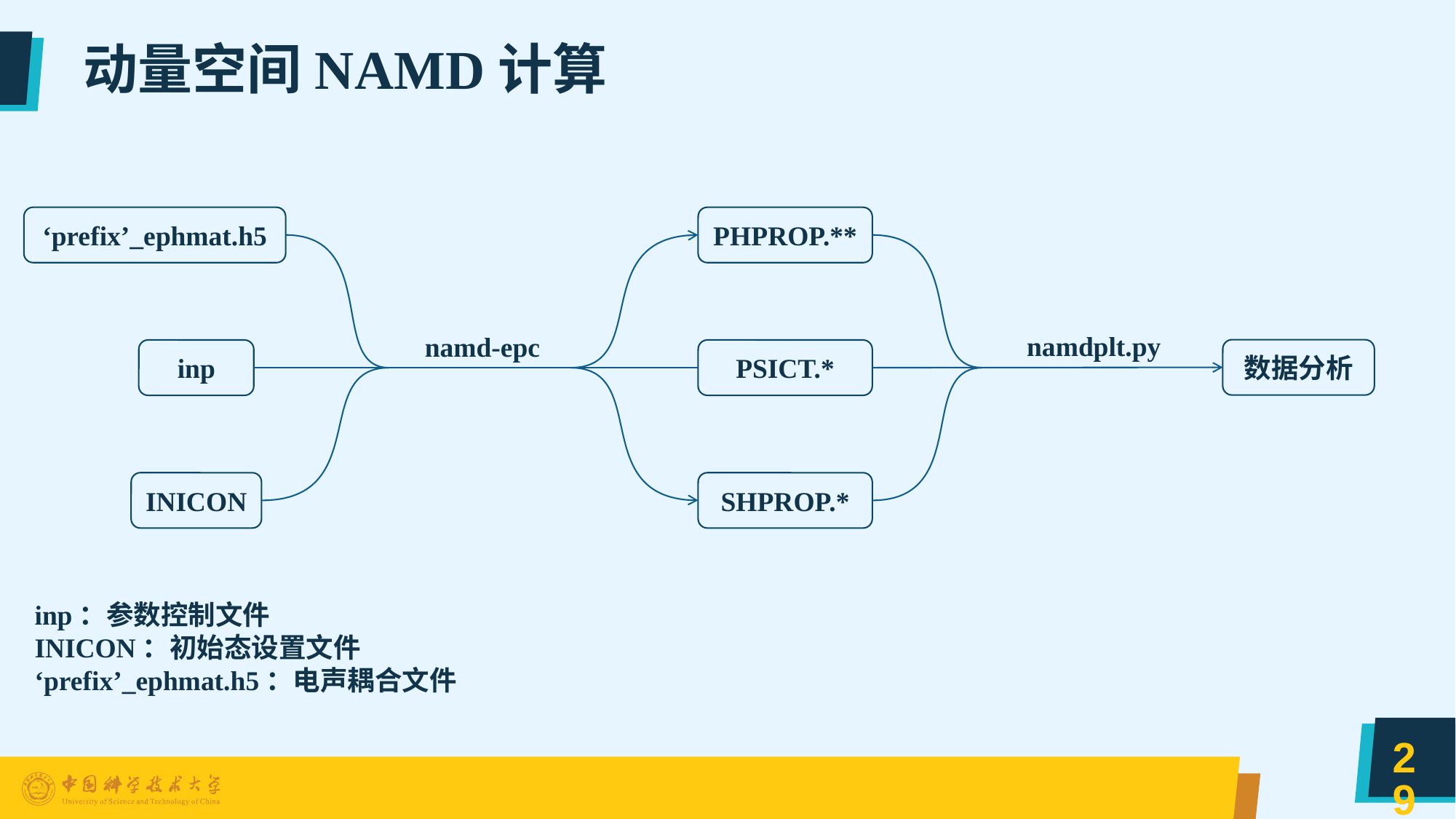

# 动量空间NAMD计算
‘prefix’_ephmat.h5
PHPROP.**
namdplt.py
namd-epc
数据分析
inp
PSICT.*
INICON
SHPROP.*
inp：参数控制文件
INICON：初始态设置文件
‘prefix’_ephmat.h5：电声耦合文件
29